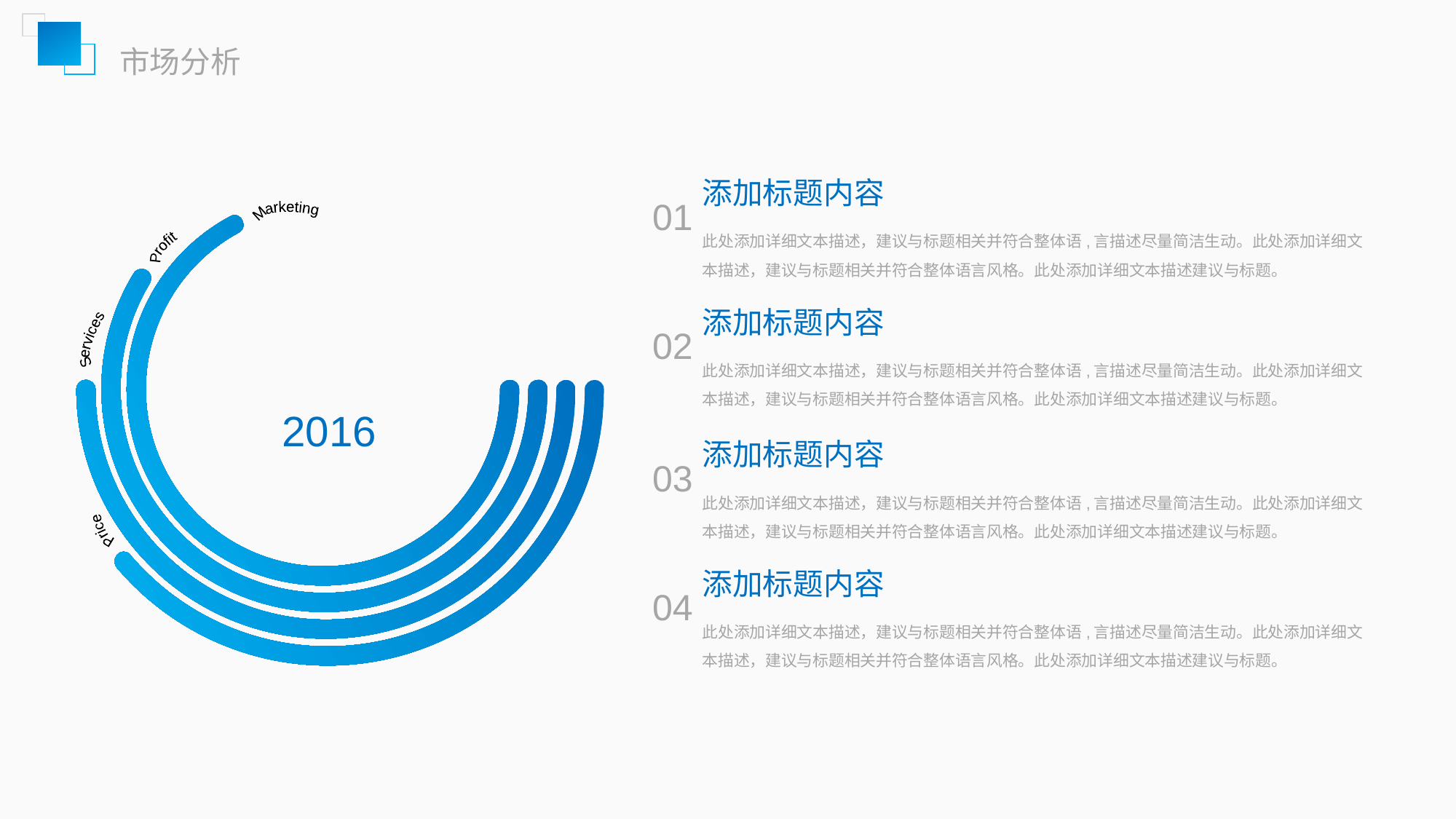

市场分析

添加标题内容
此处添加详细文本描述，建议与标题相关并符合整体语,言描述尽量简洁生动。此处添加详细文本描述，建议与标题相关并符合整体语言风格。此处添加详细文本描述建议与标题。
01

Marketing

Profit

添加标题内容
此处添加详细文本描述，建议与标题相关并符合整体语,言描述尽量简洁生动。此处添加详细文本描述，建议与标题相关并符合整体语言风格。此处添加详细文本描述建议与标题。
Services
02
2016
添加标题内容
此处添加详细文本描述，建议与标题相关并符合整体语,言描述尽量简洁生动。此处添加详细文本描述，建议与标题相关并符合整体语言风格。此处添加详细文本描述建议与标题。
03
Price
添加标题内容
此处添加详细文本描述，建议与标题相关并符合整体语,言描述尽量简洁生动。此处添加详细文本描述，建议与标题相关并符合整体语言风格。此处添加详细文本描述建议与标题。
04